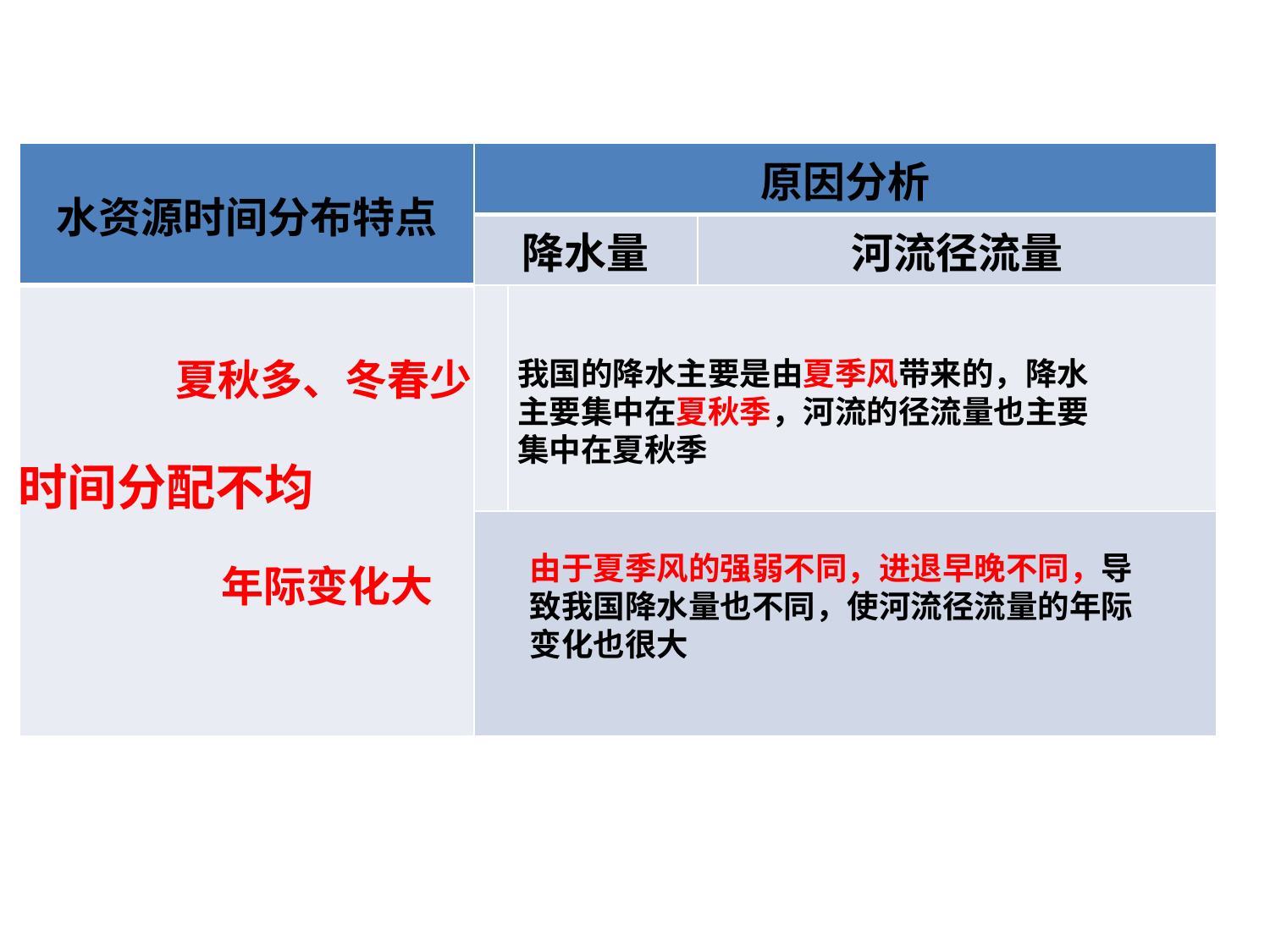

| 水资源时间分布特点 | 原因分析 |  |  |
| --- | --- | --- | --- |
|  | 降水量 |  | 河流径流量 |
|  |  |  |  |
|  |  |  |  |
夏秋多、冬春少
我国的降水主要是由夏季风带来的，降水主要集中在夏秋季，河流的径流量也主要集中在夏秋季
时间分配不均
由于夏季风的强弱不同，进退早晚不同，导致我国降水量也不同，使河流径流量的年际变化也很大
年际变化大